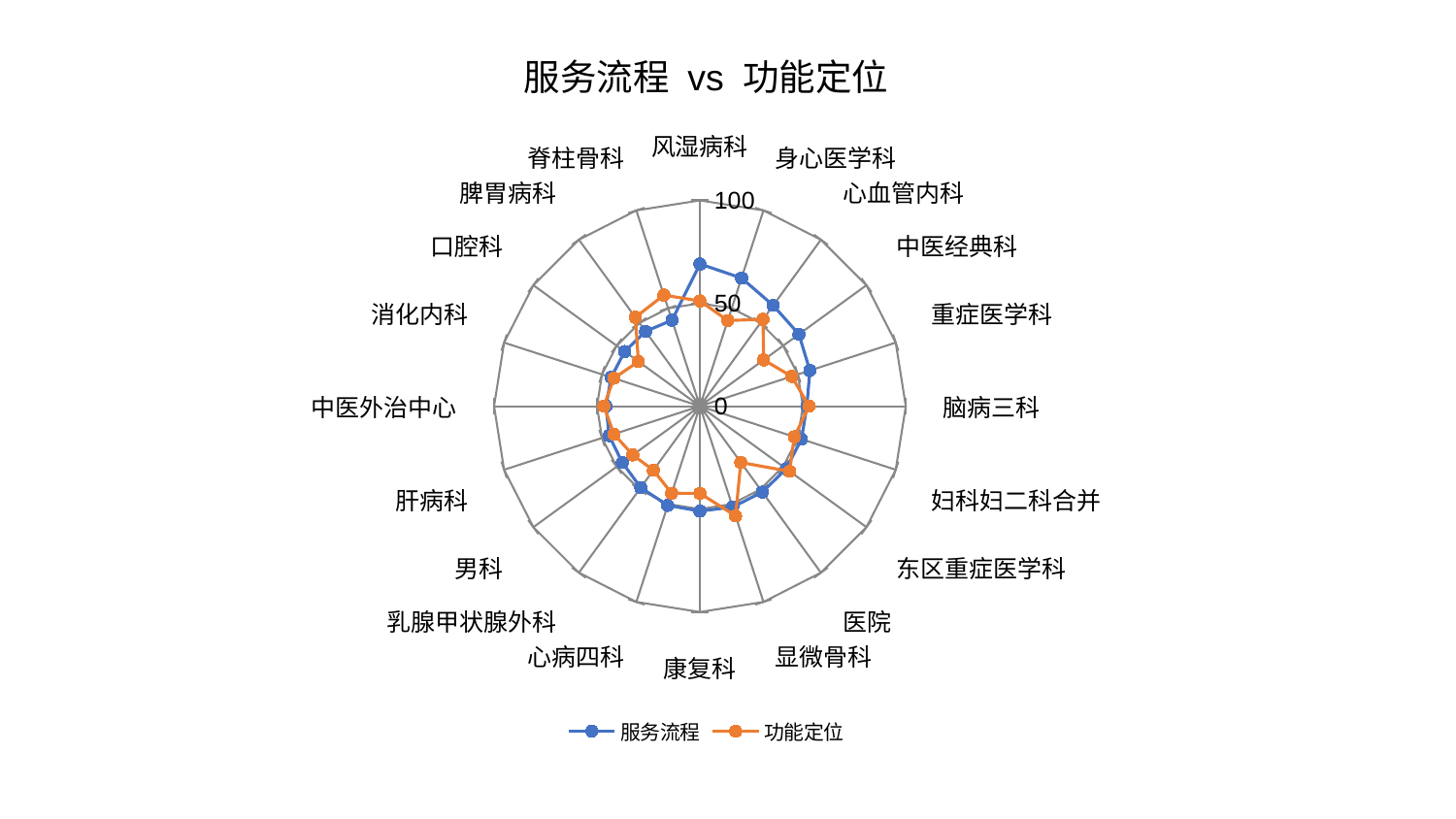

### Chart: 服务流程 vs 功能定位

| Category | 服务流程 | 功能定位 |
|---|---|---|
| 风湿病科 | 69.07218598462589 | 51.13808586911828 |
| 身心医学科 | 65.47152460522824 | 43.78720385017199 |
| 心血管内科 | 60.542398441693756 | 52.15111406879959 |
| 中医经典科 | 59.44244039404909 | 38.274965009251446 |
| 重症医学科 | 56.14494750604931 | 46.88987071122192 |
| 脑病三科 | 51.9510504681632 | 53.0392964784573 |
| 妇科妇二科合并 | 51.8983793643923 | 48.18300204129785 |
| 东区重症医学科 | 51.804698501984575 | 53.877921660887374 |
| 医院 | 51.59040550398939 | 33.80257317608335 |
| 显微骨科 | 51.54071386198892 | 56.05795880052649 |
| 康复科 | 50.99692642311672 | 42.36998189673745 |
| 心病四科 | 50.68324047922445 | 44.470645129707236 |
| 乳腺甲状腺外科 | 48.893932859740346 | 38.499061879891066 |
| 男科 | 46.60703960219209 | 40.32169838501457 |
| 肝病科 | 46.359437831206435 | 43.924566417152874 |
| 中医外治中心 | 45.636681123846536 | 46.682394378684066 |
| 消化内科 | 45.31665605816261 | 43.9407206628693 |
| 口腔科 | 45.18747761430103 | 36.93319851895652 |
| 脾胃病科 | 44.92620465670724 | 53.37450431354473 |
| 脊柱骨科 | 43.95750409264634 | 56.74981493641563 |
61